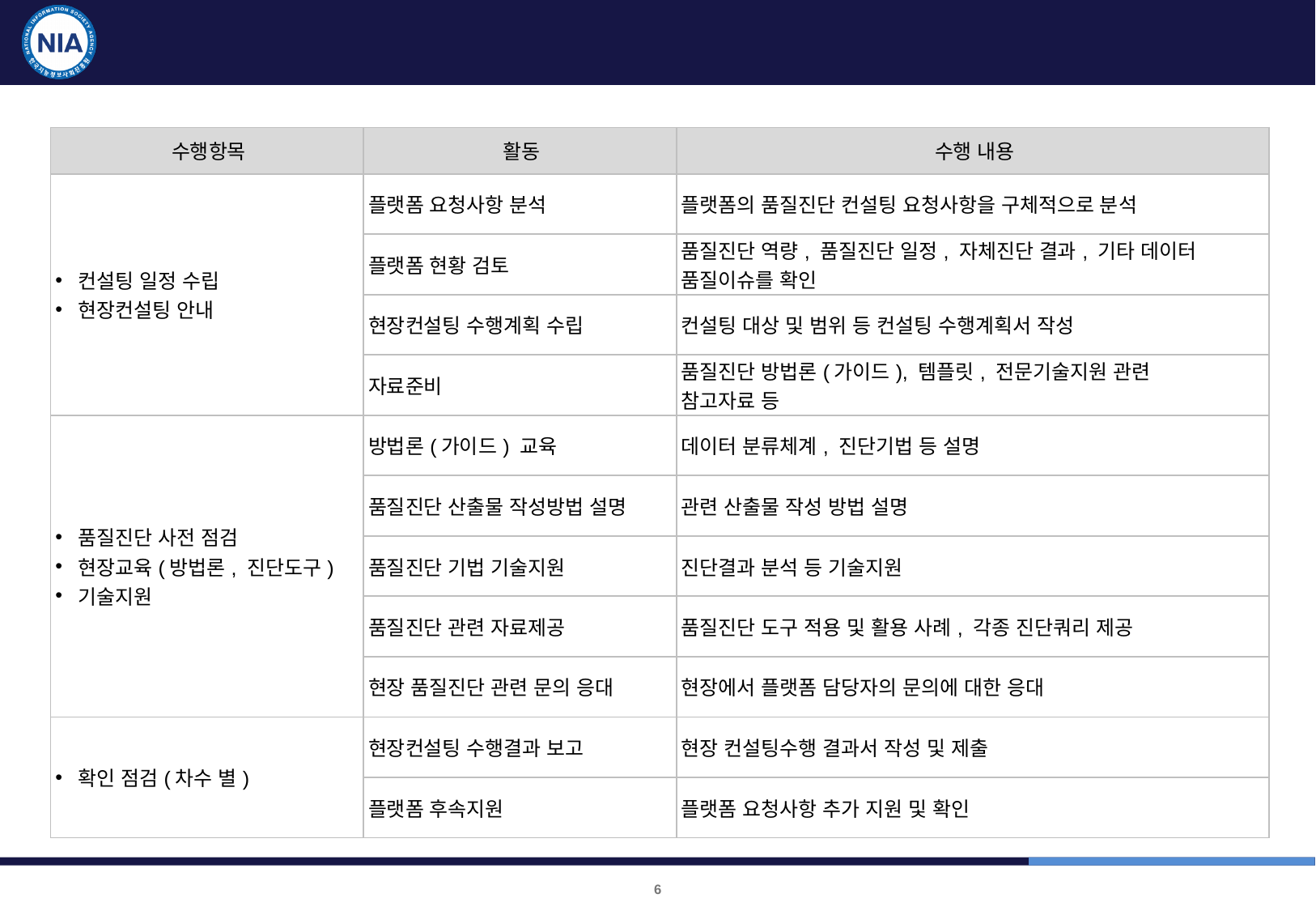

현장컨설팅 수행 활동
| 수행항목 | 활동 | 수행 내용 |
| --- | --- | --- |
| 컨설팅 일정 수립 현장컨설팅 안내 | 플랫폼 요청사항 분석 | 플랫폼의 품질진단 컨설팅 요청사항을 구체적으로 분석 |
|  | 플랫폼 현황 검토 | 품질진단 역량, 품질진단 일정, 자체진단 결과, 기타 데이터 품질이슈를 확인 |
|  | 현장컨설팅 수행계획 수립 | 컨설팅 대상 및 범위 등 컨설팅 수행계획서 작성 |
|  | 자료준비 | 품질진단 방법론(가이드), 템플릿, 전문기술지원 관련 참고자료 등 |
| 품질진단 사전 점검 현장교육(방법론, 진단도구) 기술지원 | 방법론(가이드) 교육 | 데이터 분류체계, 진단기법 등 설명 |
|  | 품질진단 산출물 작성방법 설명 | 관련 산출물 작성 방법 설명 |
|  | 품질진단 기법 기술지원 | 진단결과 분석 등 기술지원 |
|  | 품질진단 관련 자료제공 | 품질진단 도구 적용 및 활용 사례, 각종 진단쿼리 제공 |
|  | 현장 품질진단 관련 문의 응대 | 현장에서 플랫폼 담당자의 문의에 대한 응대 |
| 확인 점검(차수 별) | 현장컨설팅 수행결과 보고 | 현장 컨설팅수행 결과서 작성 및 제출 |
|  | 플랫폼 후속지원 | 플랫폼 요청사항 추가 지원 및 확인 |